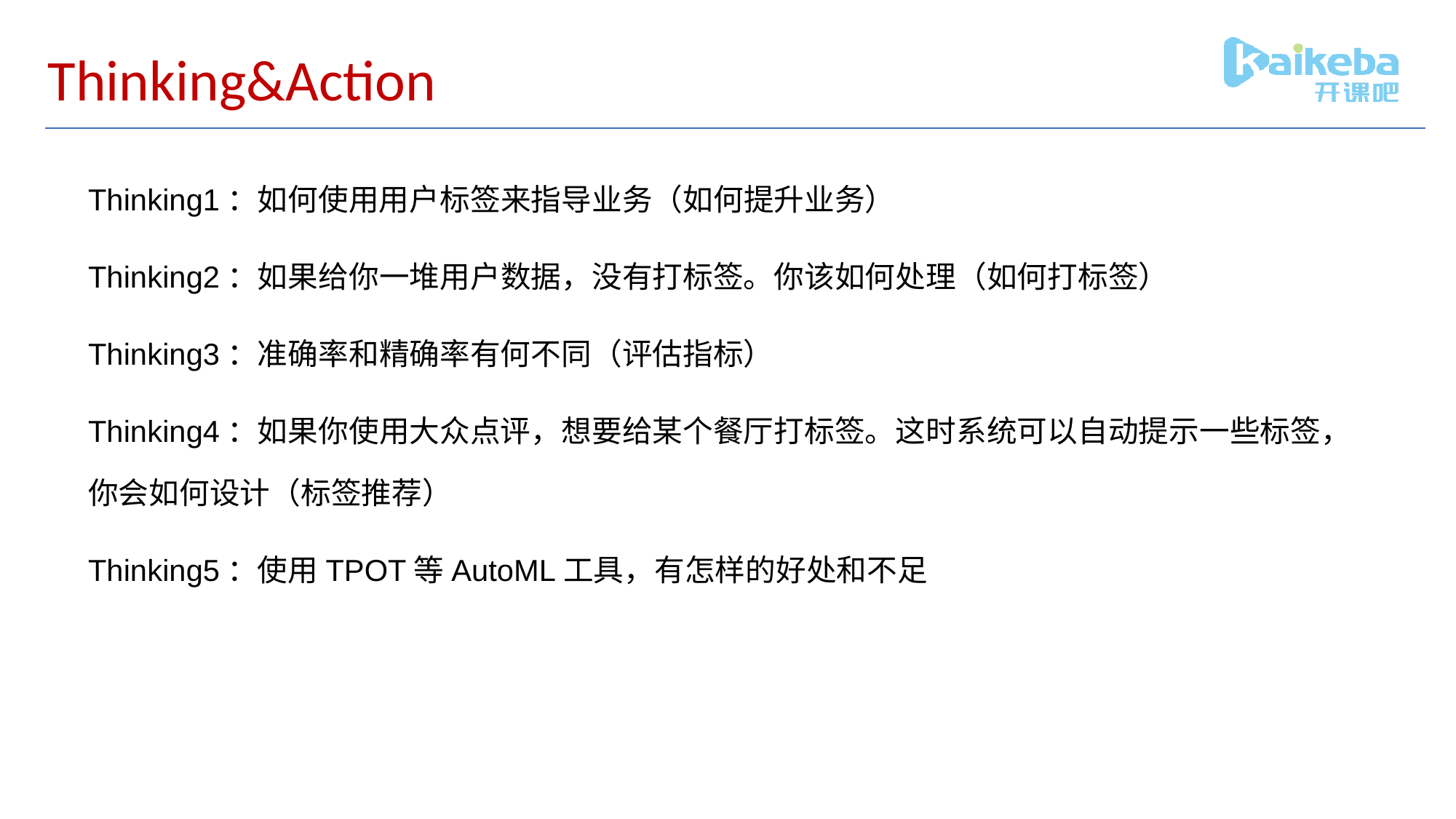

# Thinking&Action
Thinking1：如何使用用户标签来指导业务（如何提升业务）
Thinking2：如果给你一堆用户数据，没有打标签。你该如何处理（如何打标签）
Thinking3：准确率和精确率有何不同（评估指标）
Thinking4：如果你使用大众点评，想要给某个餐厅打标签。这时系统可以自动提示一些标签，你会如何设计（标签推荐）
Thinking5：使用TPOT等AutoML工具，有怎样的好处和不足